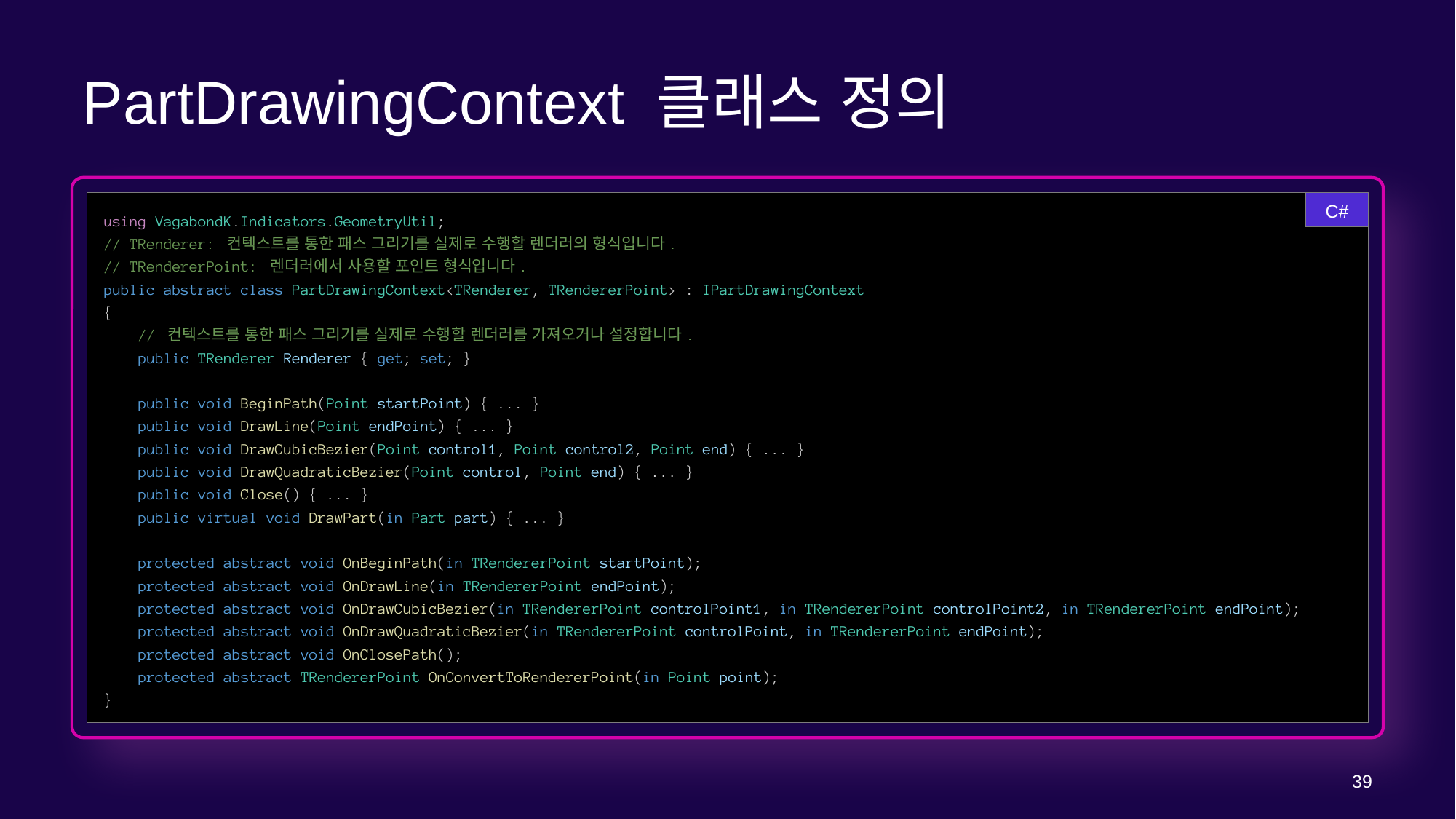

# PartDrawingContext 클래스 정의
C#
using VagabondK.Indicators.GeometryUtil;
// TRenderer: 컨텍스트를 통한 패스 그리기를 실제로 수행할 렌더러의 형식입니다.
// TRendererPoint: 렌더러에서 사용할 포인트 형식입니다.
public abstract class PartDrawingContext<TRenderer, TRendererPoint> : IPartDrawingContext
{
    // 컨텍스트를 통한 패스 그리기를 실제로 수행할 렌더러를 가져오거나 설정합니다.
    public TRenderer Renderer { get; set; }

    public void BeginPath(Point startPoint) { ... }
    public void DrawLine(Point endPoint) { ... }
    public void DrawCubicBezier(Point control1, Point control2, Point end) { ... }
    public void DrawQuadraticBezier(Point control, Point end) { ... }
    public void Close() { ... }
    public virtual void DrawPart(in Part part) { ... }

    protected abstract void OnBeginPath(in TRendererPoint startPoint);
    protected abstract void OnDrawLine(in TRendererPoint endPoint);
    protected abstract void OnDrawCubicBezier(in TRendererPoint controlPoint1, in TRendererPoint controlPoint2, in TRendererPoint endPoint);
    protected abstract void OnDrawQuadraticBezier(in TRendererPoint controlPoint, in TRendererPoint endPoint);
    protected abstract void OnClosePath();
    protected abstract TRendererPoint OnConvertToRendererPoint(in Point point);
}
39